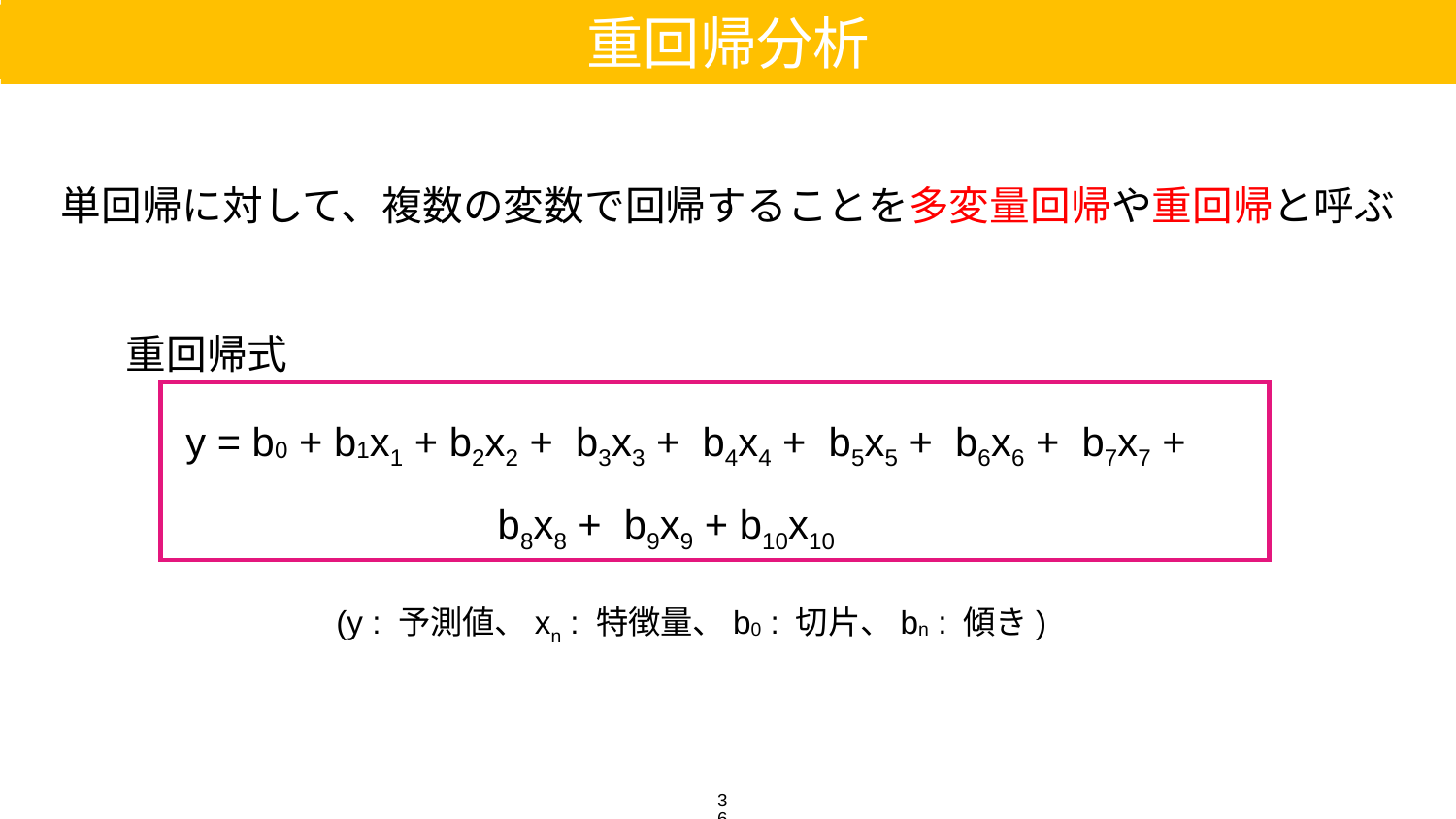

重回帰分析
単回帰に対して、複数の変数で回帰することを多変量回帰や重回帰と呼ぶ
重回帰式

y = b0 + b1x1 + b2x2 +  b3x3 +  b4x4 +  b5x5 +  b6x6 +  b7x7 +  b8x8 +  b9x9 + b10x10
(y : 予測値、xn : 特徴量、b0 : 切片、bn : 傾き)
36